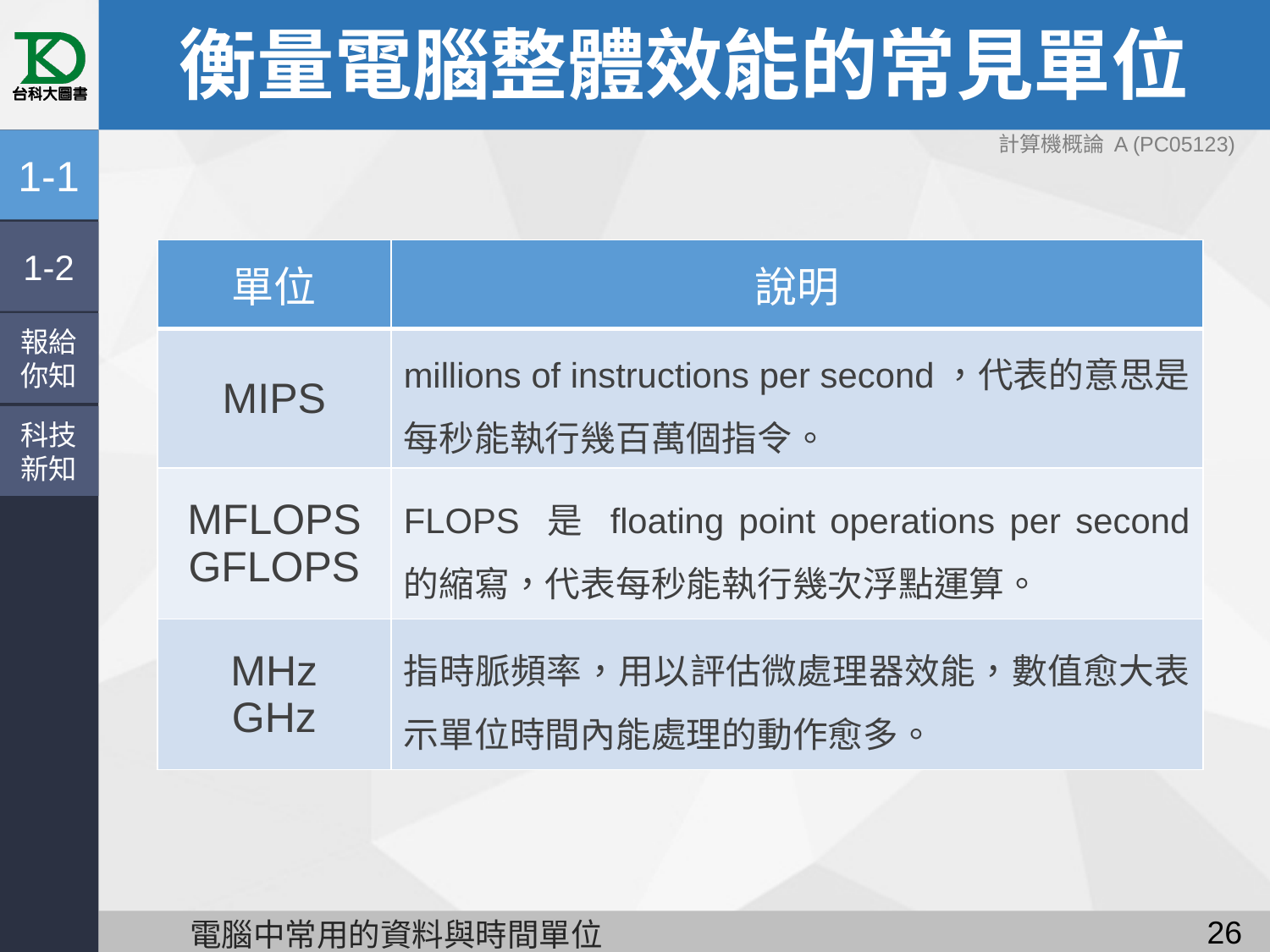

# 衡量電腦整體效能的常見單位
計算機概論 A (PC05123)
1-1
1-2
| 單位 | 說明 |
| --- | --- |
| MIPS | millions of instructions per second，代表的意思是每秒能執行幾百萬個指令。 |
| MFLOPS GFLOPS | FLOPS 是 floating point operations per second 的縮寫，代表每秒能執行幾次浮點運算。 |
| MHz GHz | 指時脈頻率，用以評估微處理器效能，數值愈大表示單位時間內能處理的動作愈多。 |
報給
你知
科技
新知
26
電腦中常用的資料與時間單位